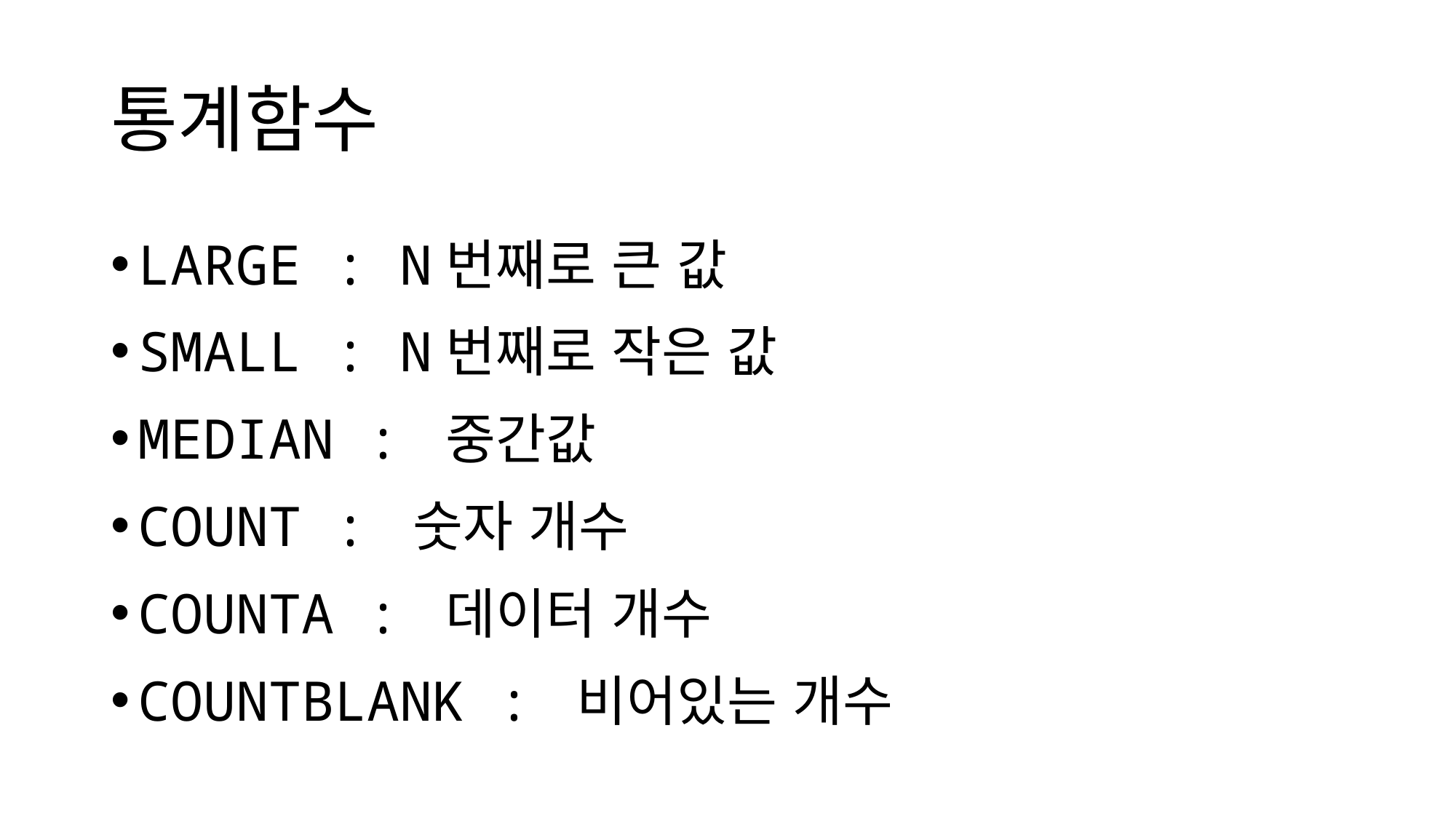

# 통계함수
LARGE : N번째로 큰 값
SMALL : N번째로 작은 값
MEDIAN : 중간값
COUNT : 숫자 개수
COUNTA : 데이터 개수
COUNTBLANK : 비어있는 개수